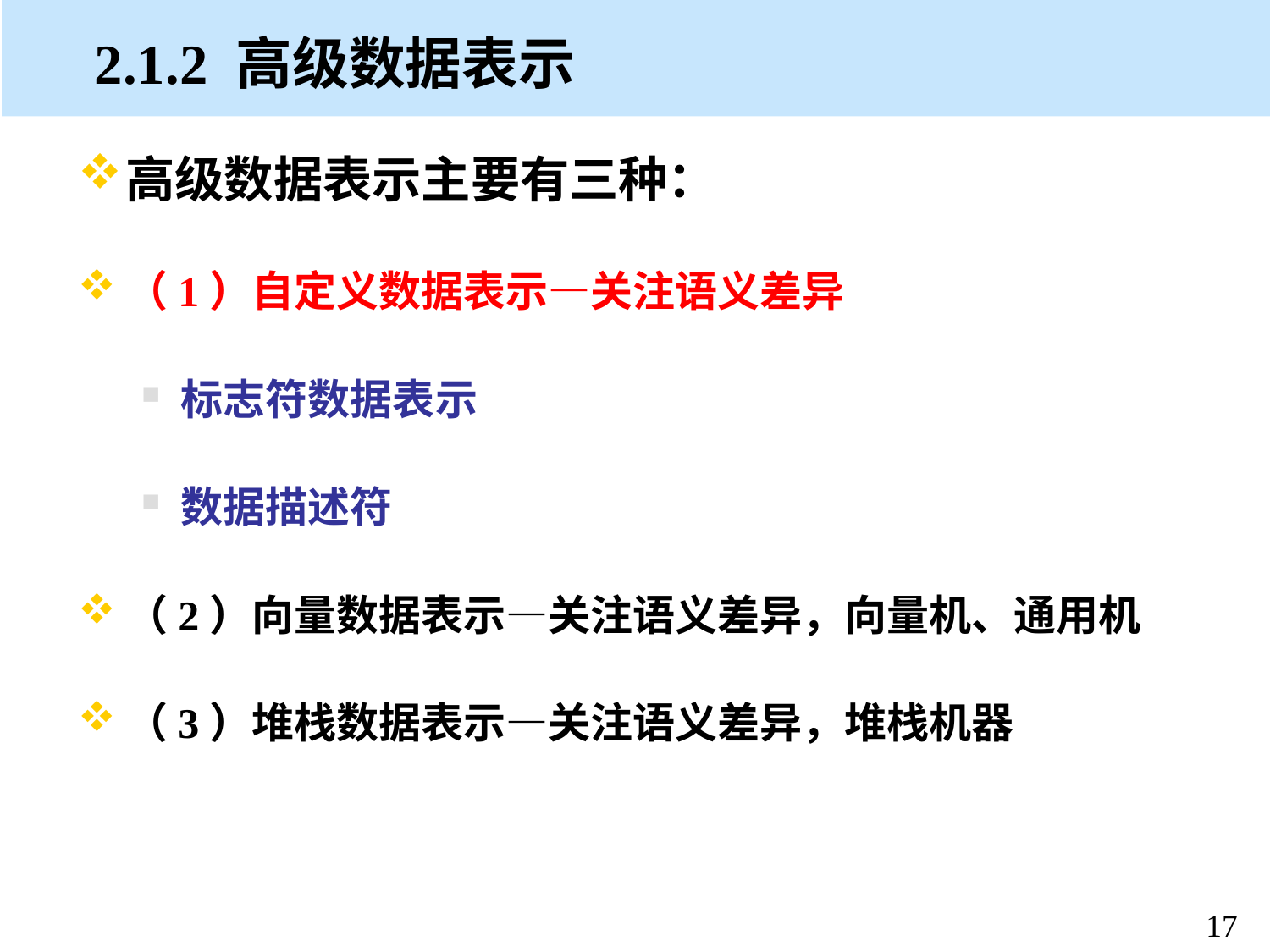

# 2.1.2 高级数据表示
高级数据表示主要有三种：
（1）自定义数据表示—关注语义差异
标志符数据表示
数据描述符
（2）向量数据表示—关注语义差异，向量机、通用机
（3）堆栈数据表示—关注语义差异，堆栈机器